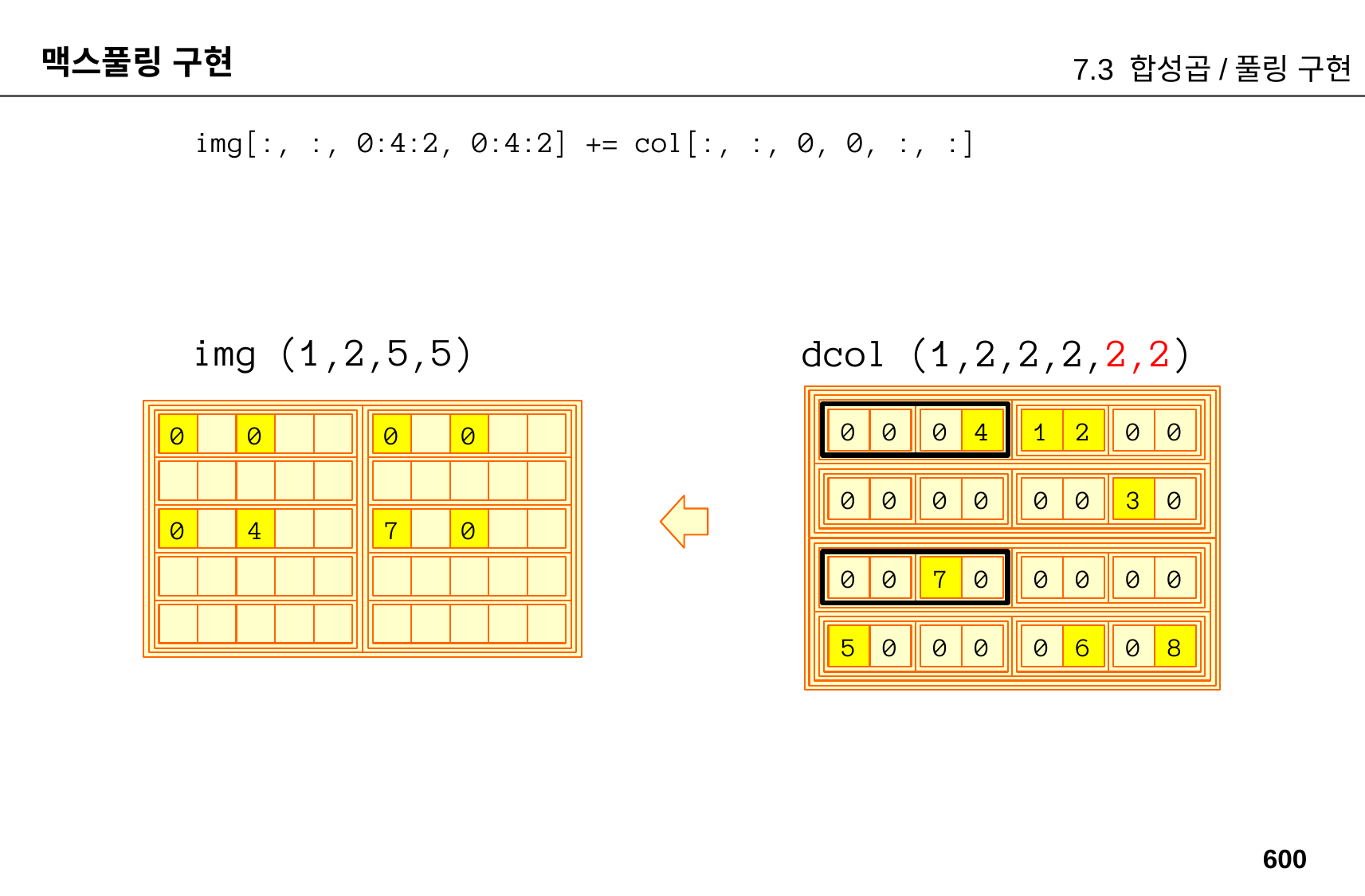

맥스풀링 구현
7.3 합성곱/풀링 구현
img[:, :, 0:4:2, 0:4:2] += col[:, :, 0, 0, :, :]
img (1,2,5,5)
dcol (1,2,2,2,2,2)

4
0
0
0
2
0
0
1

0

0

0

0

0
0
0
0
0
3
0
0

0

4

7

0

0
0
0
7
0
0
0
0

0
8
0
0
6
0
5
0